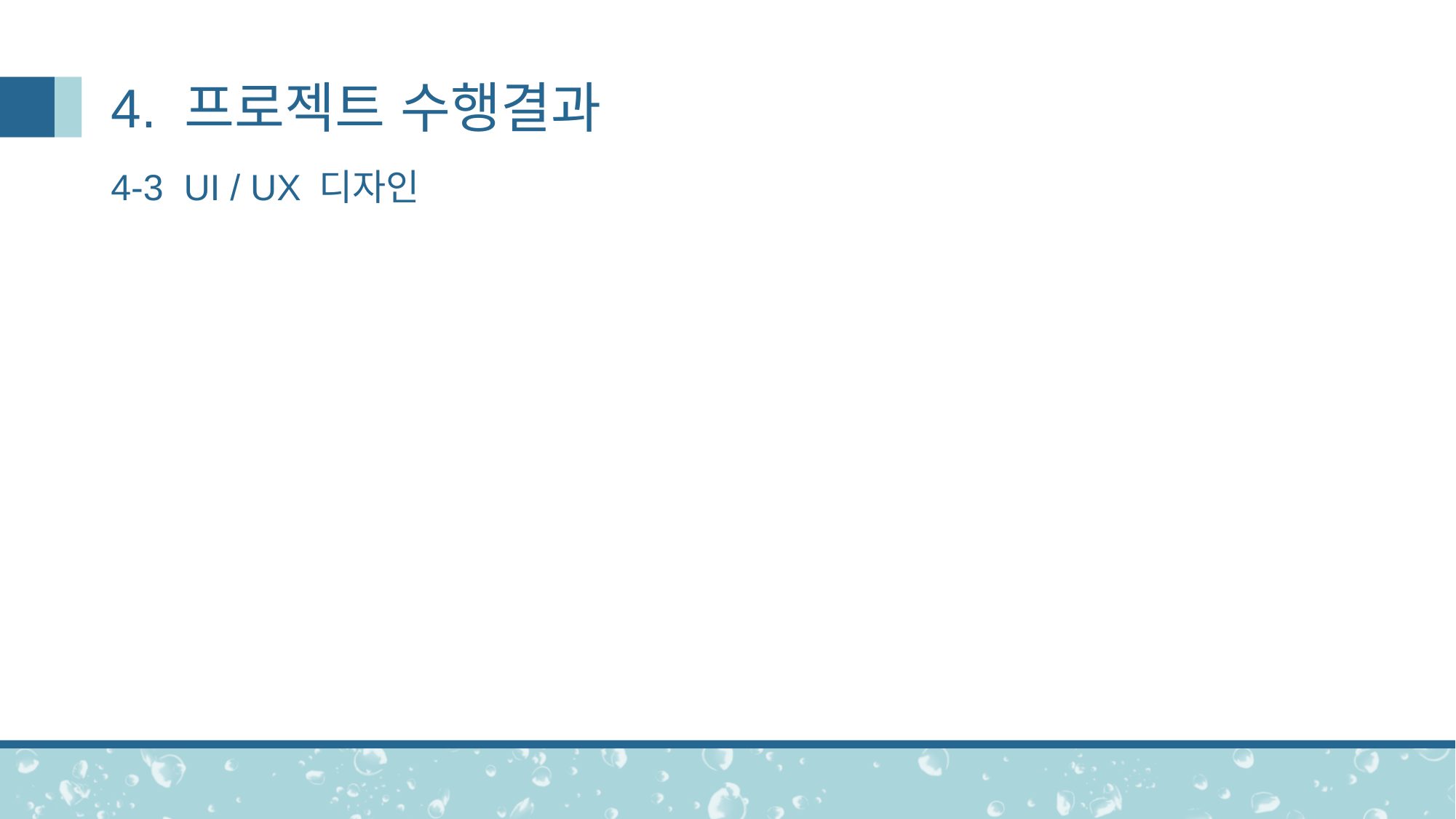

# 4. 프로젝트 수행결과
4-3  UI / UX 디자인